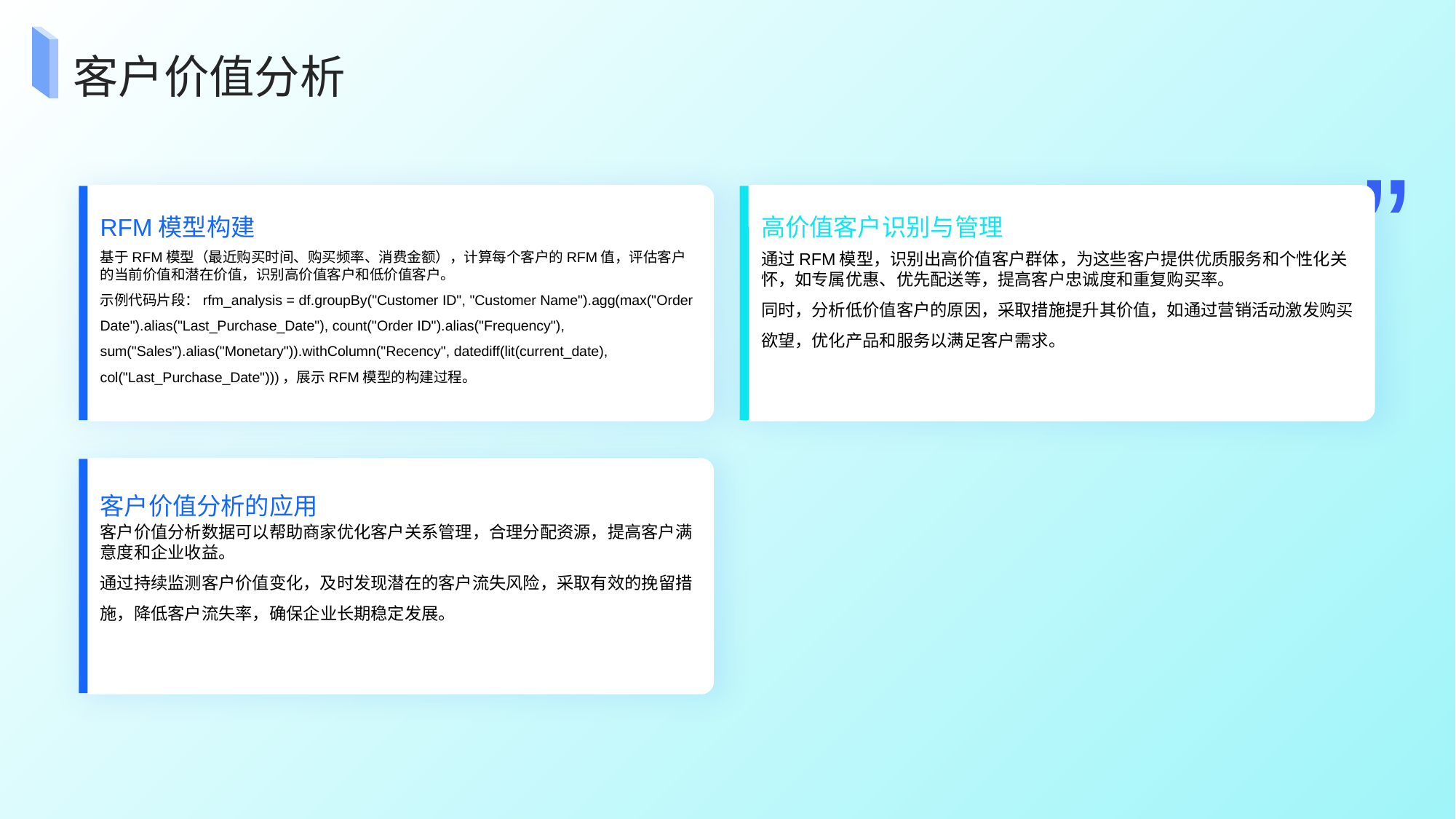

客户价值分析

”

RFM模型构建
高价值客户识别与管理
基于RFM模型（最近购买时间、购买频率、消费金额），计算每个客户的RFM值，评估客户的当前价值和潜在价值，识别高价值客户和低价值客户。
示例代码片段：rfm_analysis = df.groupBy("Customer ID", "Customer Name").agg(max("Order Date").alias("Last_Purchase_Date"), count("Order ID").alias("Frequency"), sum("Sales").alias("Monetary")).withColumn("Recency", datediff(lit(current_date), col("Last_Purchase_Date")))，展示RFM模型的构建过程。
通过RFM模型，识别出高价值客户群体，为这些客户提供优质服务和个性化关怀，如专属优惠、优先配送等，提高客户忠诚度和重复购买率。
同时，分析低价值客户的原因，采取措施提升其价值，如通过营销活动激发购买欲望，优化产品和服务以满足客户需求。

客户价值分析的应用
客户价值分析数据可以帮助商家优化客户关系管理，合理分配资源，提高客户满意度和企业收益。
通过持续监测客户价值变化，及时发现潜在的客户流失风险，采取有效的挽留措施，降低客户流失率，确保企业长期稳定发展。